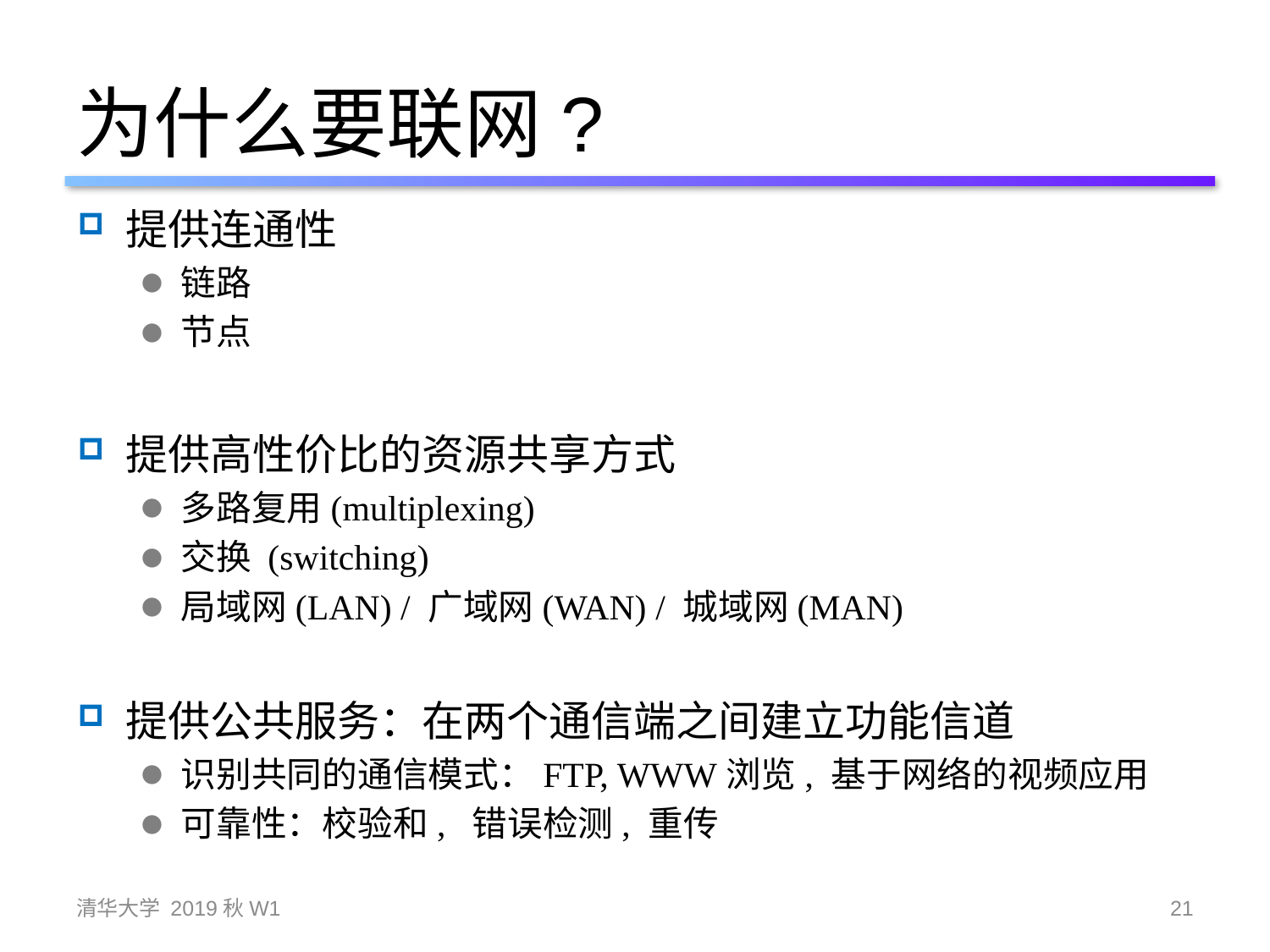

# 为什么要联网?
提供连通性
链路
节点

提供高性价比的资源共享方式
多路复用(multiplexing)
交换 (switching)
局域网(LAN) / 广域网(WAN) / 城域网(MAN)

提供公共服务：在两个通信端之间建立功能信道
识别共同的通信模式：FTP, WWW浏览, 基于网络的视频应用
可靠性：校验和,  错误检测, 重传
清华大学 2019秋W1
21